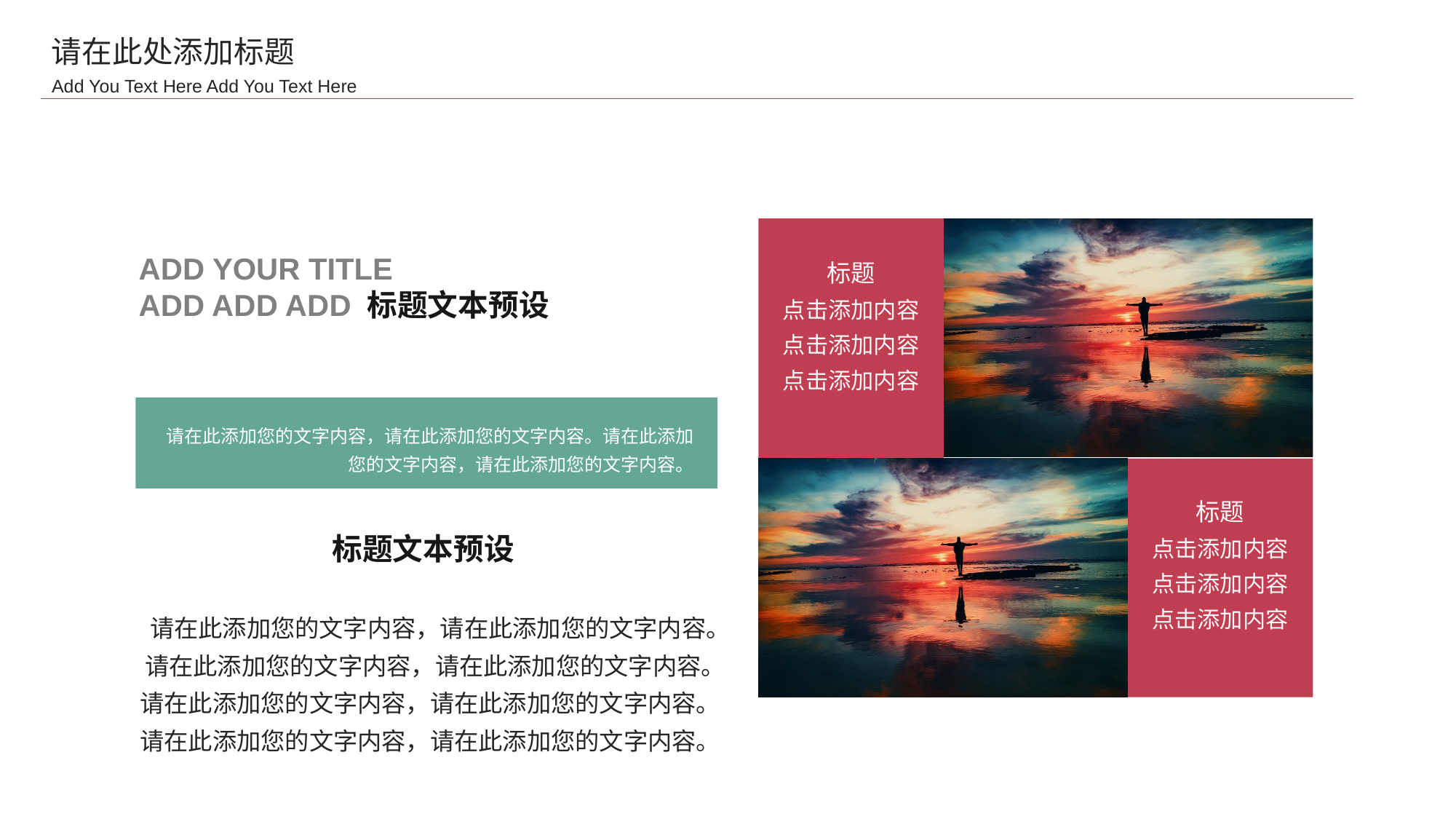

请在此处添加标题
Add You Text Here Add You Text Here
标题
点击添加内容
点击添加内容
点击添加内容

ADD YOUR TITLE
ADD ADD ADD 标题文本预设

请在此添加您的文字内容，请在此添加您的文字内容。请在此添加您的文字内容，请在此添加您的文字内容。

标题文本预设

请在此添加您的文字内容，请在此添加您的文字内容。
请在此添加您的文字内容，请在此添加您的文字内容。
请在此添加您的文字内容，请在此添加您的文字内容。
请在此添加您的文字内容，请在此添加您的文字内容。

标题
点击添加内容
点击添加内容
点击添加内容